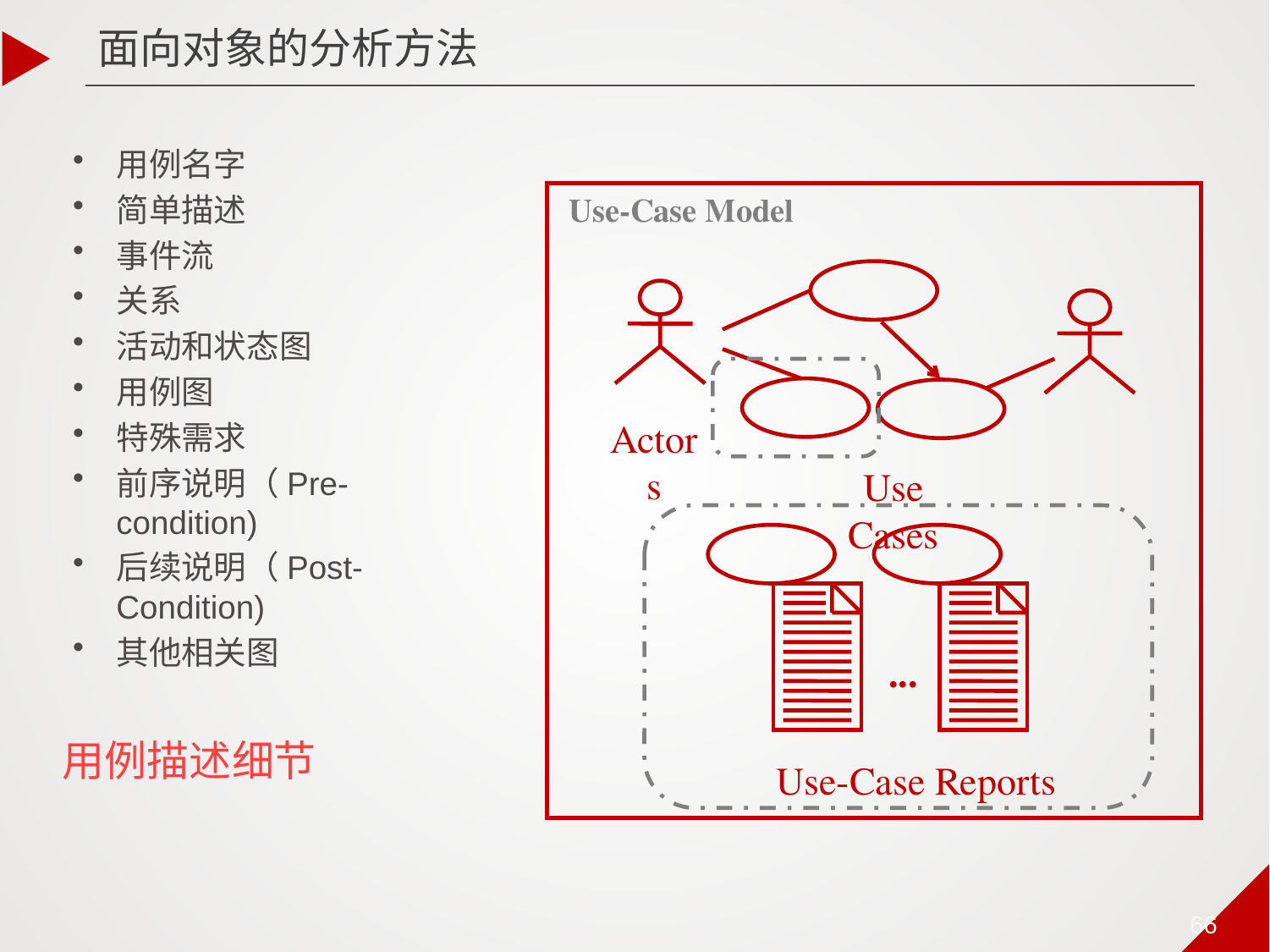

面向对象的分析方法

用例名字
简单描述
事件流
关系
活动和状态图
用例图
特殊需求
前序说明（Pre-condition)
后续说明（Post-Condition)
其他相关图

Use-Case Model

Actors
Use Cases

...
Use-Case Reports

# 用例描述细节